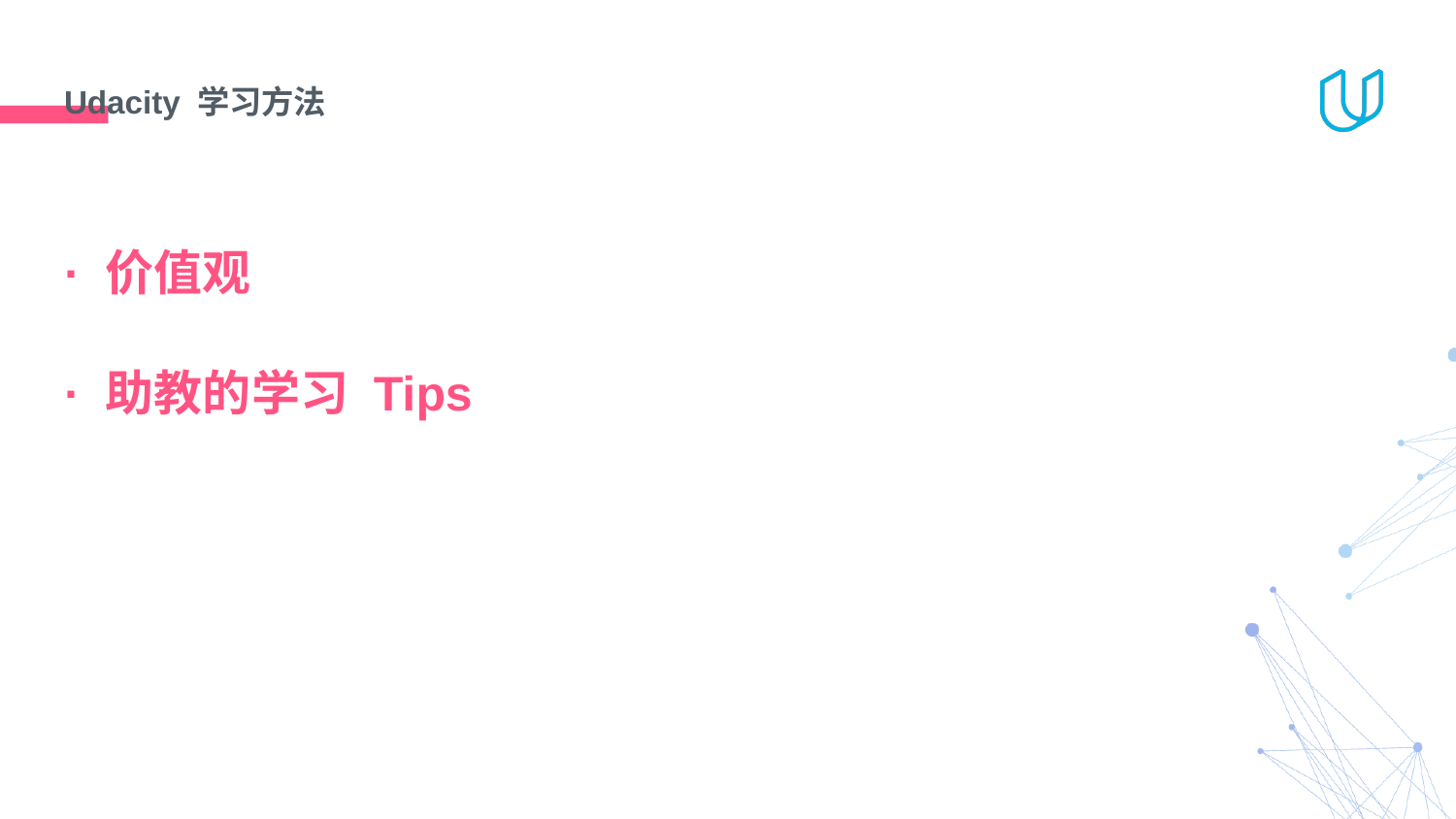

# Udacity 学习方法

· 价值观
· 助教的学习 Tips